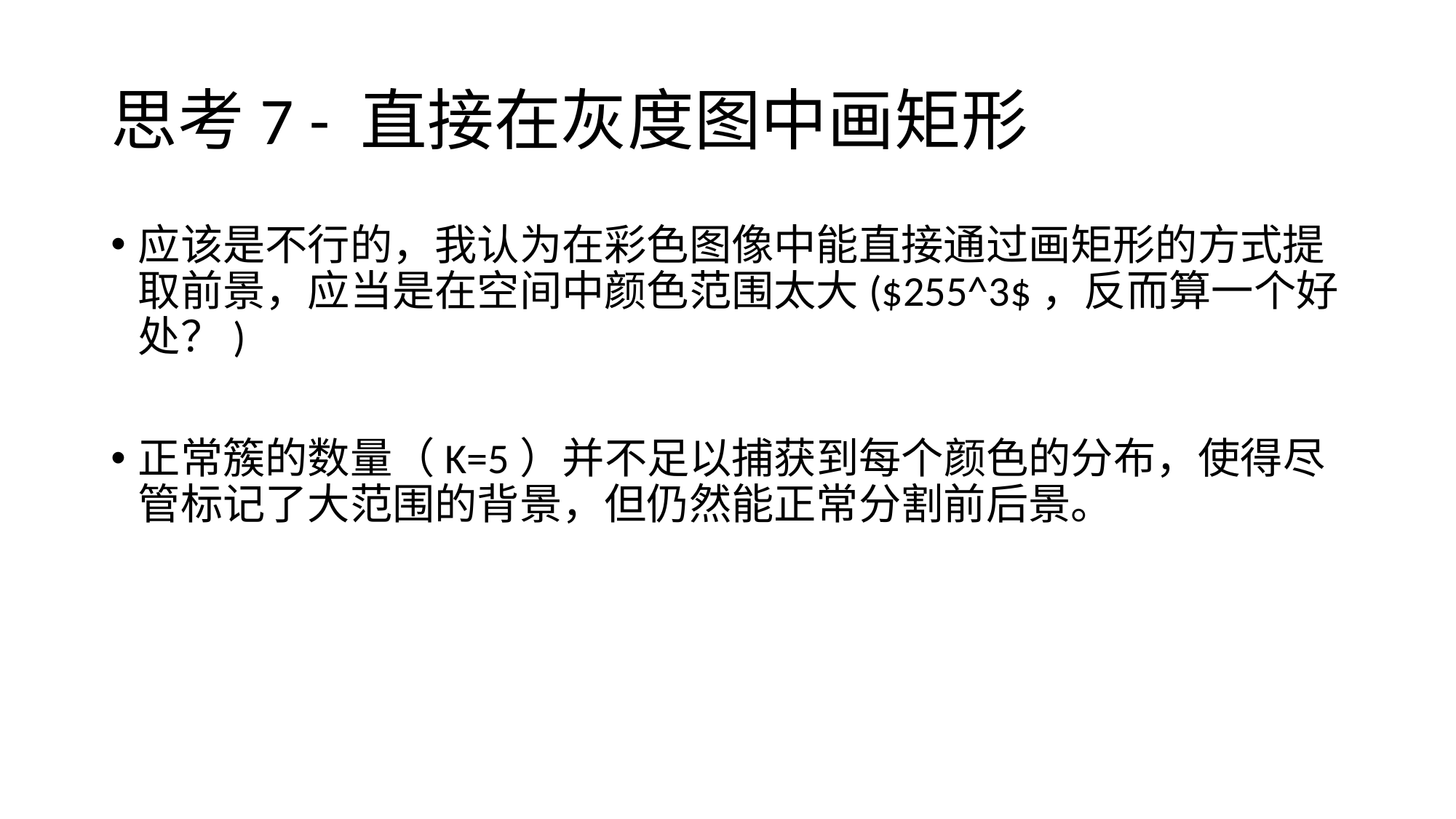

# 思考7 - 直接在灰度图中画矩形
应该是不行的，我认为在彩色图像中能直接通过画矩形的方式提取前景，应当是在空间中颜色范围太大($255^3$，反而算一个好处？)

正常簇的数量（K=5）并不足以捕获到每个颜色的分布，使得尽管标记了大范围的背景，但仍然能正常分割前后景。